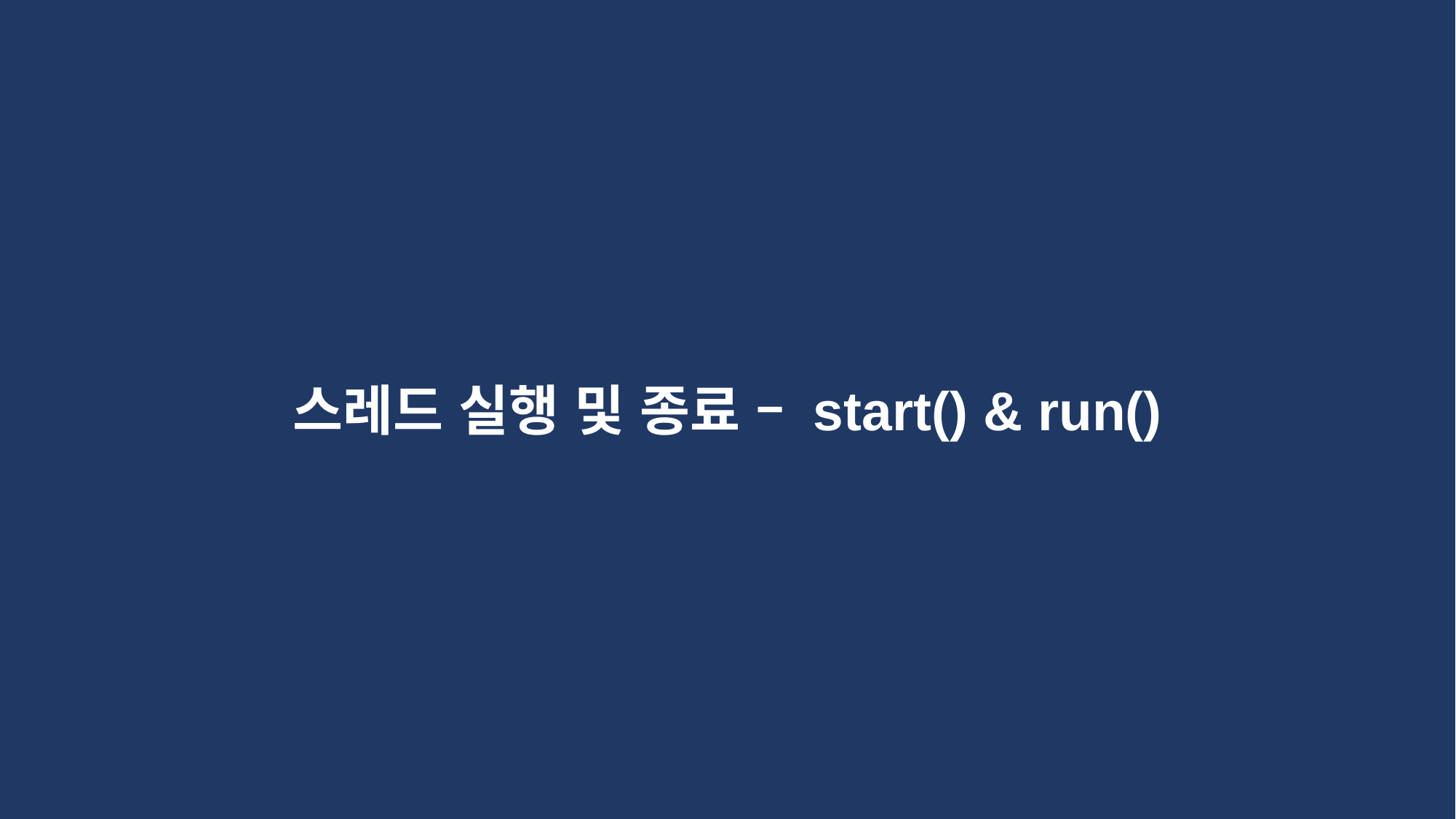

스레드 실행 및 종료 – start() & run()